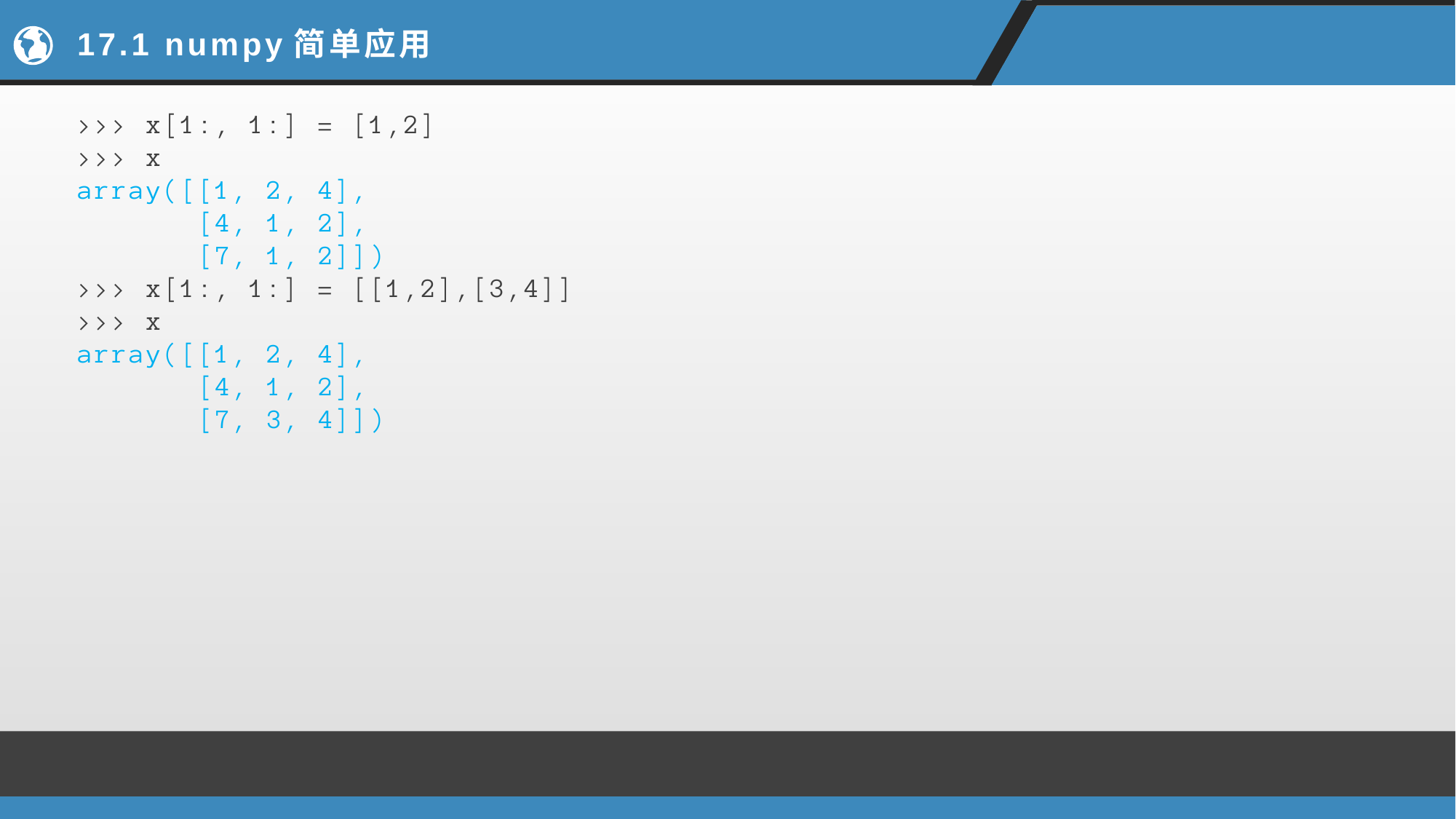

# 17.1 numpy简单应用

>>> x[1:, 1:] = [1,2]
>>> x
array([[1, 2, 4],
       [4, 1, 2],
       [7, 1, 2]])
>>> x[1:, 1:] = [[1,2],[3,4]]
>>> x
array([[1, 2, 4],
       [4, 1, 2],
       [7, 3, 4]])